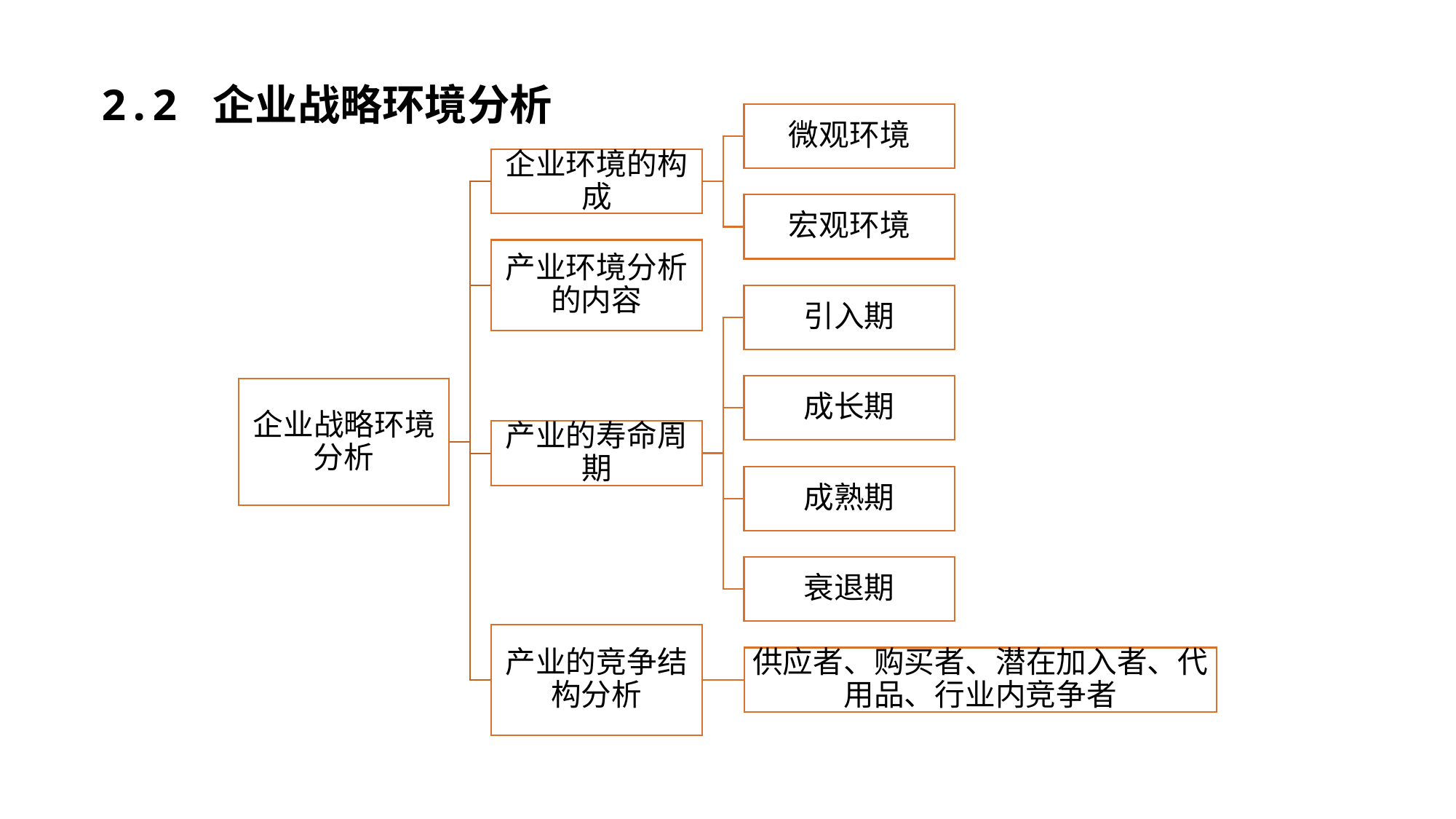

2.2 企业战略环境分析
企业战略环境分析
企业环境的构成
微观环境
宏观环境
产业环境分析的内容
产业的寿命周期
引入期
成长期
成熟期
衰退期
产业的竞争结构分析
供应者、购买者、潜在加入者、代用品、行业内竞争者